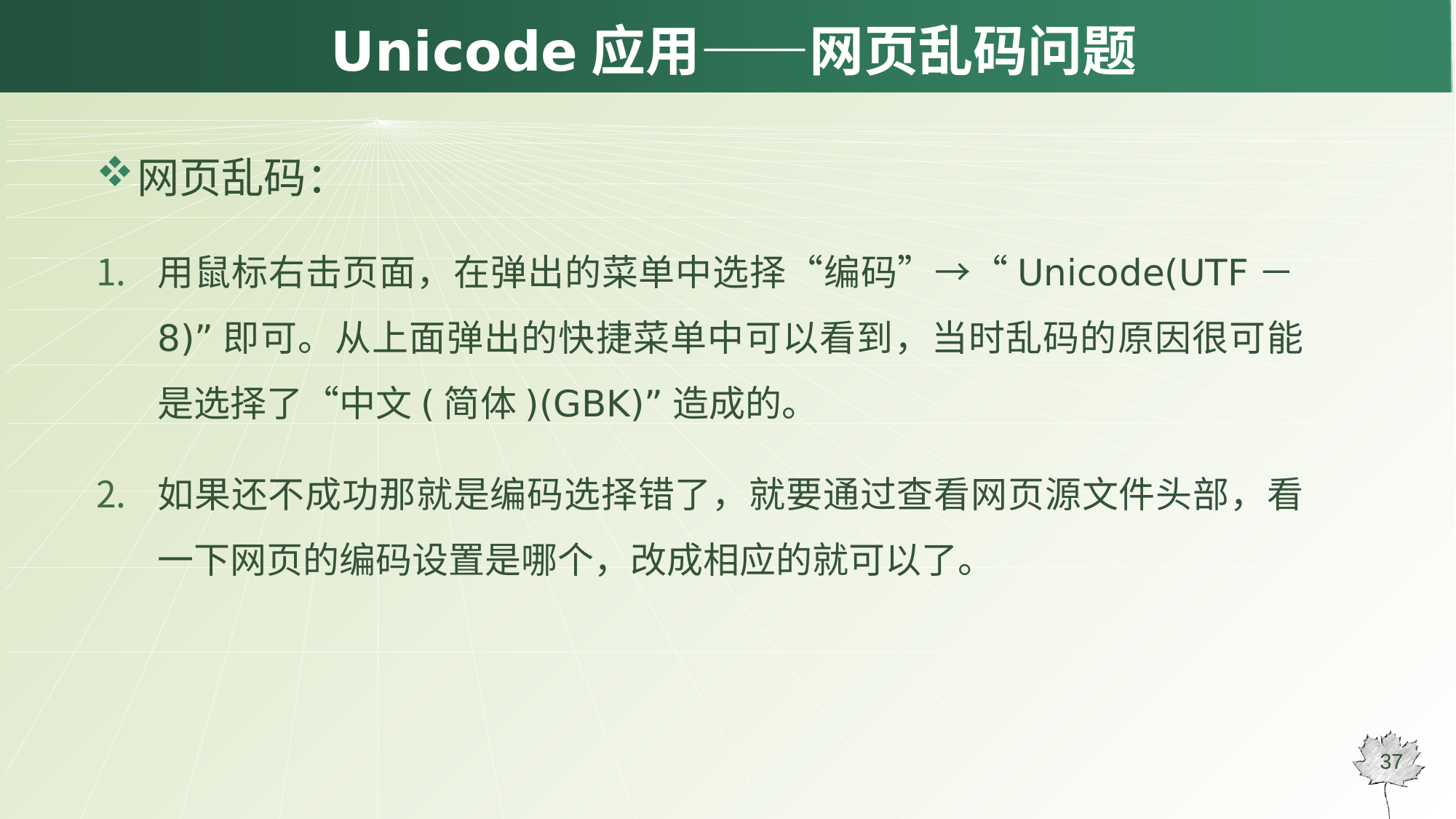

# Unicode应用——网页乱码问题
网页乱码：
用鼠标右击页面，在弹出的菜单中选择“编码”→“Unicode(UTF－8)”即可。从上面弹出的快捷菜单中可以看到，当时乱码的原因很可能是选择了“中文(简体)(GBK)”造成的。
如果还不成功那就是编码选择错了，就要通过查看网页源文件头部，看一下网页的编码设置是哪个，改成相应的就可以了。
37